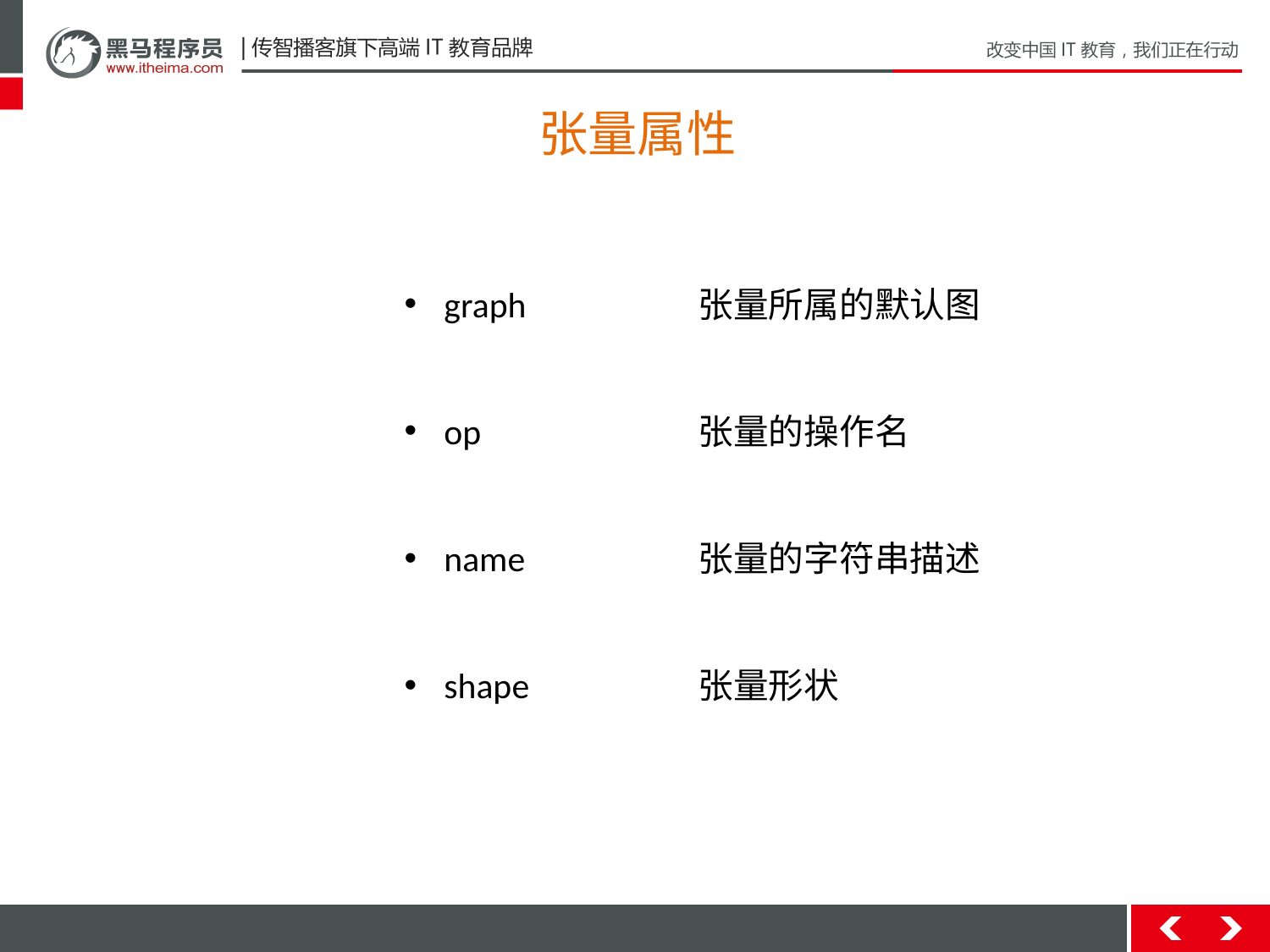

张量属性
graph 		张量所属的默认图

op		张量的操作名

name		张量的字符串描述

shape		张量形状